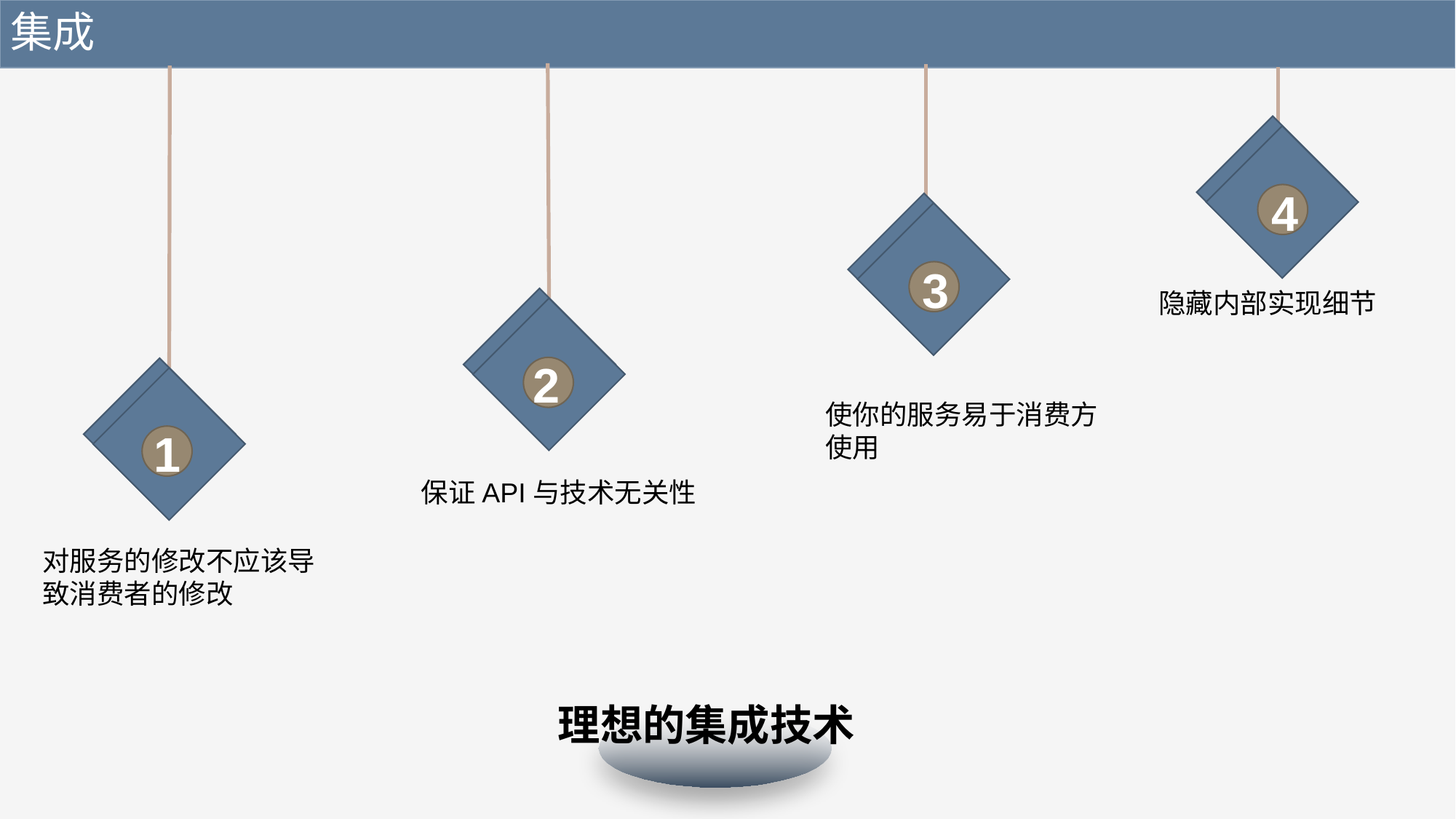

集成

4

3

隐藏内部实现细节

2

1

使你的服务易于消费方使用
保证API与技术无关性
对服务的修改不应该导致消费者的修改
理想的集成技术